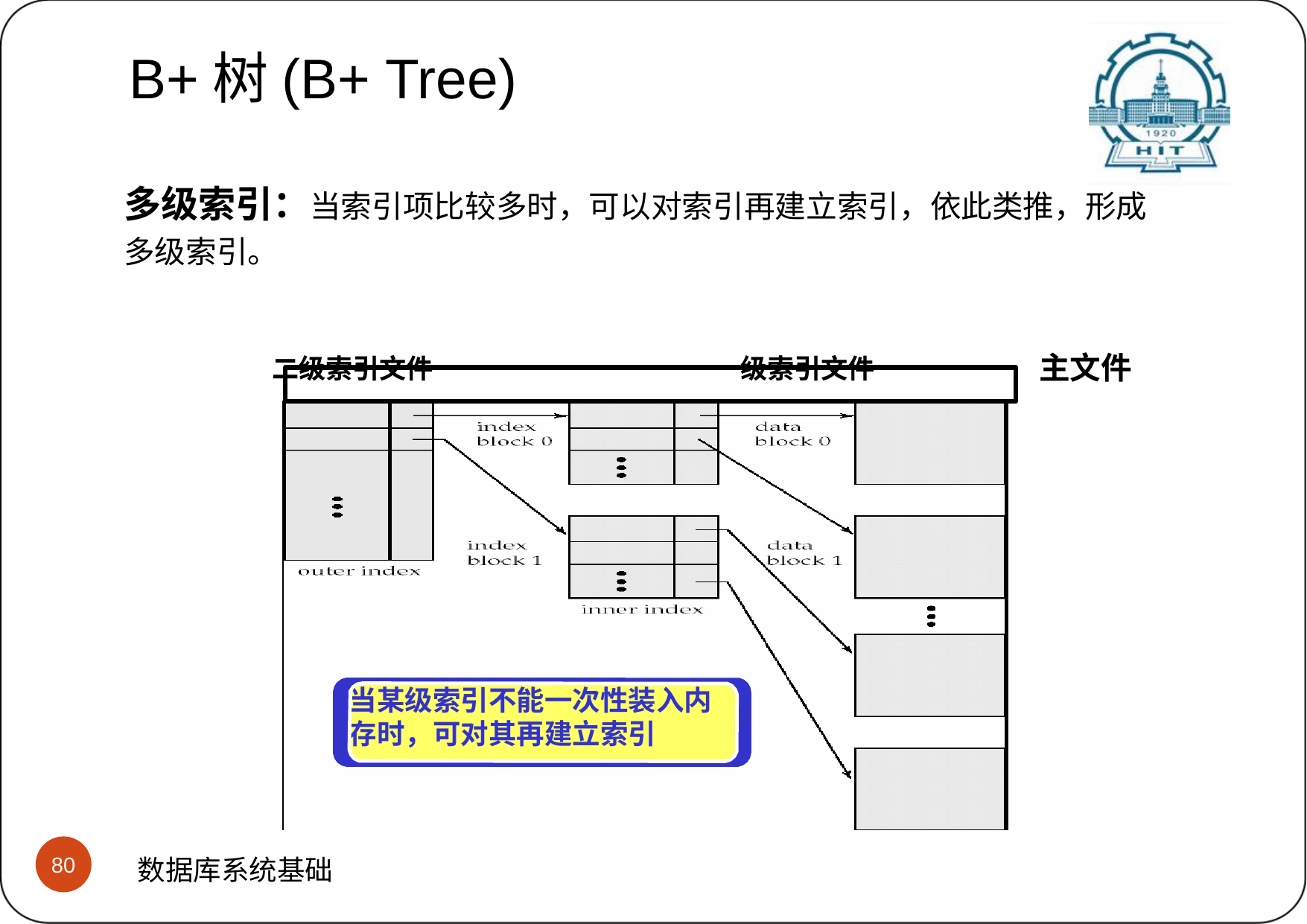

B+树(B+ Tree)
# B+树(B+ Tree) (1)多级索引
多级索引：当索引项比较多时，可以对索引再建立索引，依此类推，形成 多级索引。

二级索引文件	一级索引文件	主文件

当某级索引不能一次性装入内 存时，可对其再建立索引